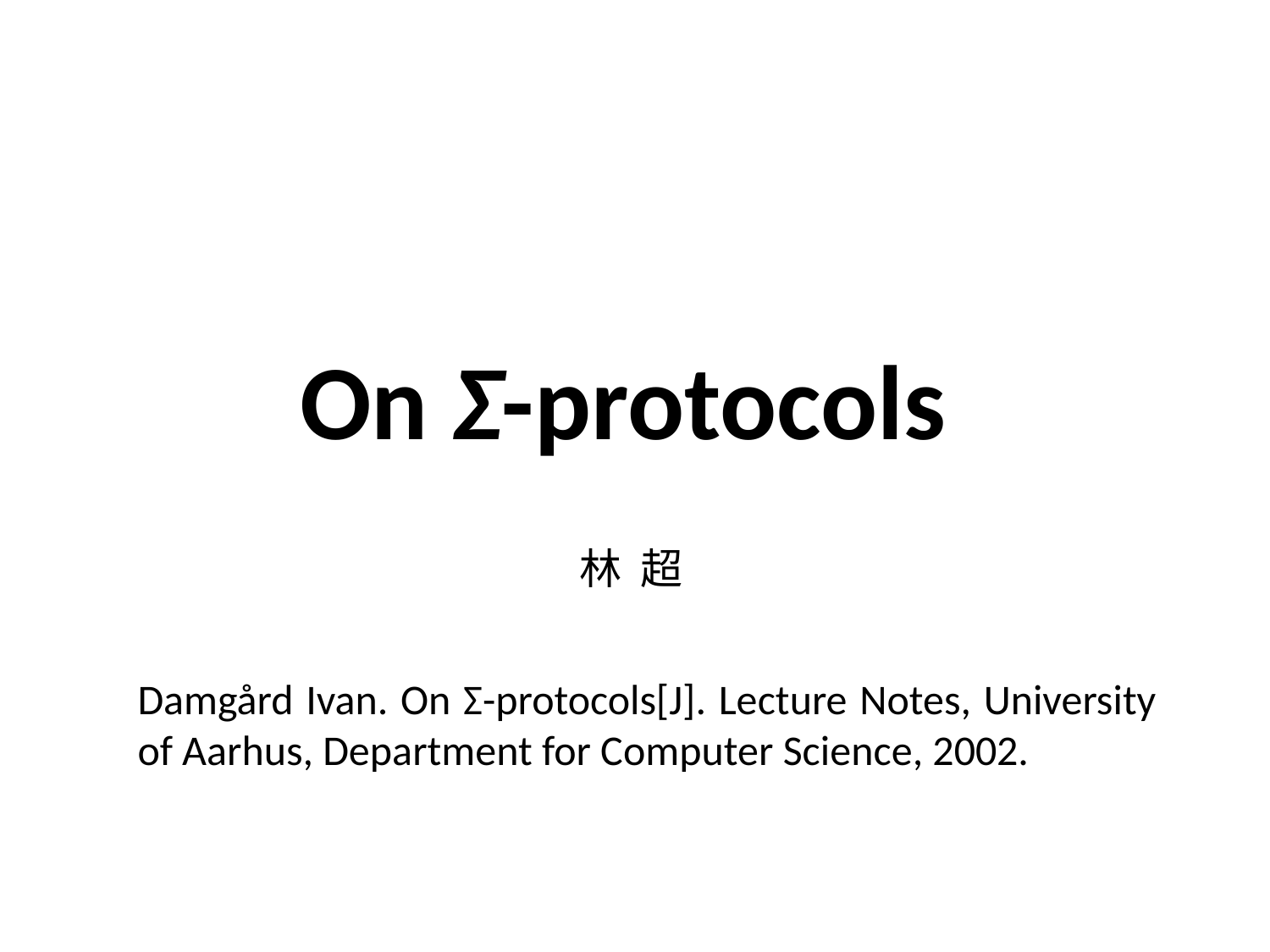

# On Σ-protocols
林  超
Damgård Ivan. On Σ-protocols[J]. Lecture Notes, University of Aarhus, Department for Computer Science, 2002.